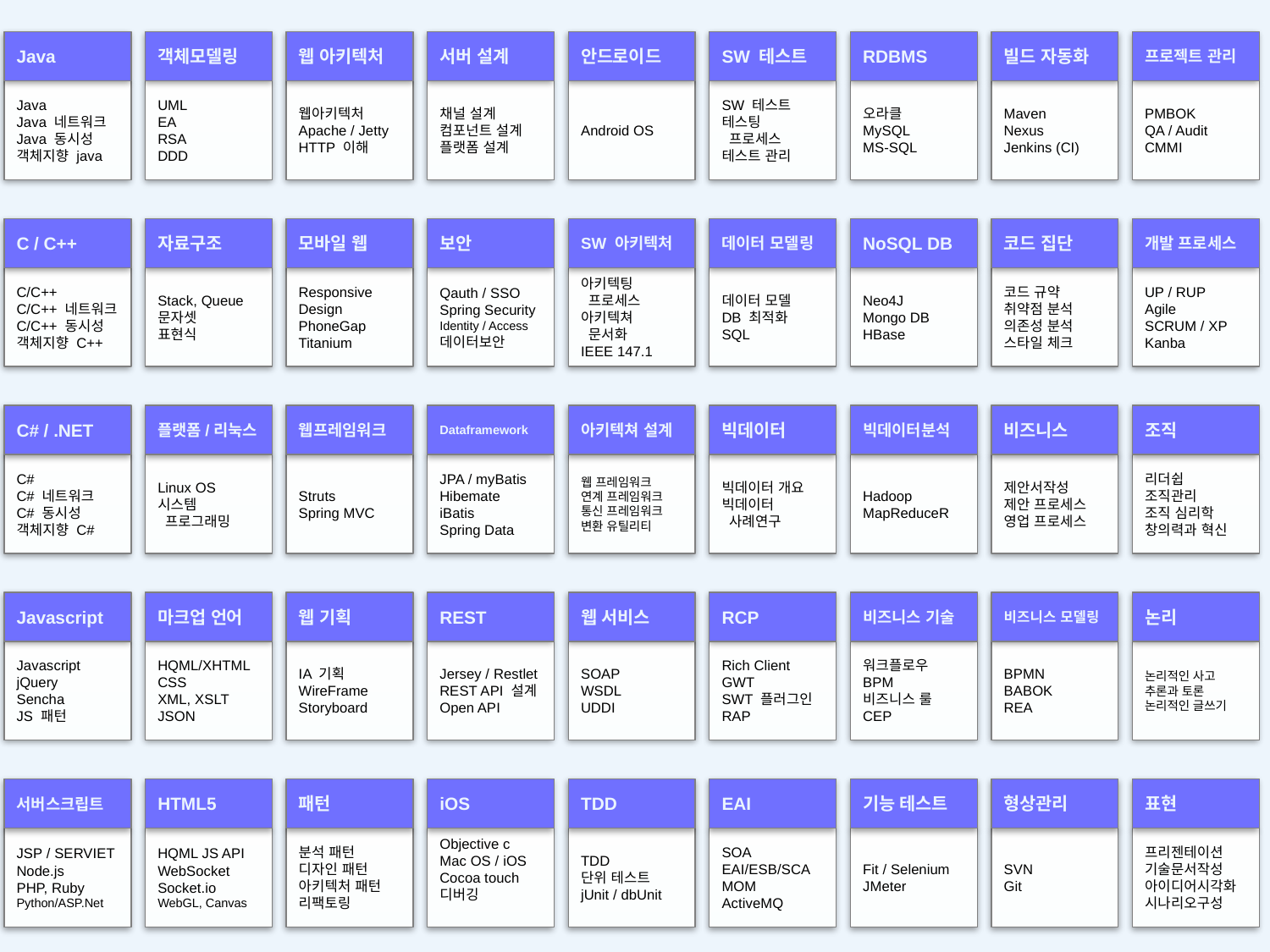

Java
Java
Java 네트워크
Java 동시성
객체지향 java
객체모델링
UML
EA
RSA
DDD
웹 아키텍처
웹아키텍처
Apache / Jetty
HTTP 이해
서버 설계
채널 설계
컴포넌트 설계
플랫폼 설계
안드로이드
Android OS
SW 테스트
SW 테스트
테스팅
 프로세스
테스트 관리
RDBMS
오라클
MySQL
MS-SQL
빌드 자동화
Maven
Nexus
Jenkins (CI)
프로젝트 관리
PMBOK
QA / Audit
CMMI
C / C++
C/C++
C/C++ 네트워크
C/C++ 동시성
객체지향 C++
자료구조
Stack, Queue
문자셋
표현식
모바일 웹
Responsive
Design
PhoneGap
Titanium
보안
Qauth / SSO
Spring Security
Identity / Access
데이터보안
SW 아키텍처
아키텍팅
 프로세스
아키텍쳐
 문서화
IEEE 147.1
데이터 모델링
데이터 모델
DB 최적화
SQL
NoSQL DB
Neo4J
Mongo DB
HBase
코드 집단
코드 규약
취약점 분석
의존성 분석
스타일 체크
개발 프로세스
UP / RUP
Agile
SCRUM / XP
Kanba
C# / .NET
C#
C# 네트워크
C# 동시성
객체지향 C#
플랫폼/리눅스
Linux OS
시스템
 프로그래밍
웹프레임워크
Struts
Spring MVC
Dataframework
JPA / myBatis
Hibemate
iBatis
Spring Data
아키텍쳐 설계
웹 프레임워크
연계 프레임워크
통신 프레임워크
변환 유틸리티
빅데이터
빅데이터 개요
빅데이터
 사례연구
빅데이터분석
Hadoop
MapReduceR
비즈니스
제안서작성
제안 프로세스
영업 프로세스
조직
리더쉽
조직관리
조직 심리학
창의력과 혁신
Javascript
Javascript
jQuery
Sencha
JS 패턴
마크업 언어
HQML/XHTML
CSS
XML, XSLT
JSON
웹 기획
IA 기획
WireFrame
Storyboard
REST
Jersey / Restlet
REST API 설계
Open API
웹 서비스
SOAP
WSDL
UDDI
RCP
Rich Client
GWT
SWT 플러그인
RAP
비즈니스 기술
워크플로우
BPM
비즈니스 룰
CEP
비즈니스 모델링
BPMN
BABOK
REA
논리
논리적인 사고
추론과 토론
논리적인 글쓰기
서버스크립트
JSP / SERVIET
Node.js
PHP, Ruby
Python/ASP.Net
HTML5
HQML JS API
WebSocket
Socket.io
WebGL, Canvas
패턴
분석 패턴
디자인 패턴
아키텍처 패턴
리팩토링
iOS
Objective c
Mac OS / iOS
Cocoa touch
디버깅

TDD
TDD
단위 테스트
jUnit / dbUnit
EAI
SOA
EAI/ESB/SCA
MOM
ActiveMQ
기능 테스트
Fit / Selenium
JMeter
형상관리
SVN
Git
표현
프리젠테이션
기술문서작성
아이디어시각화
시나리오구성